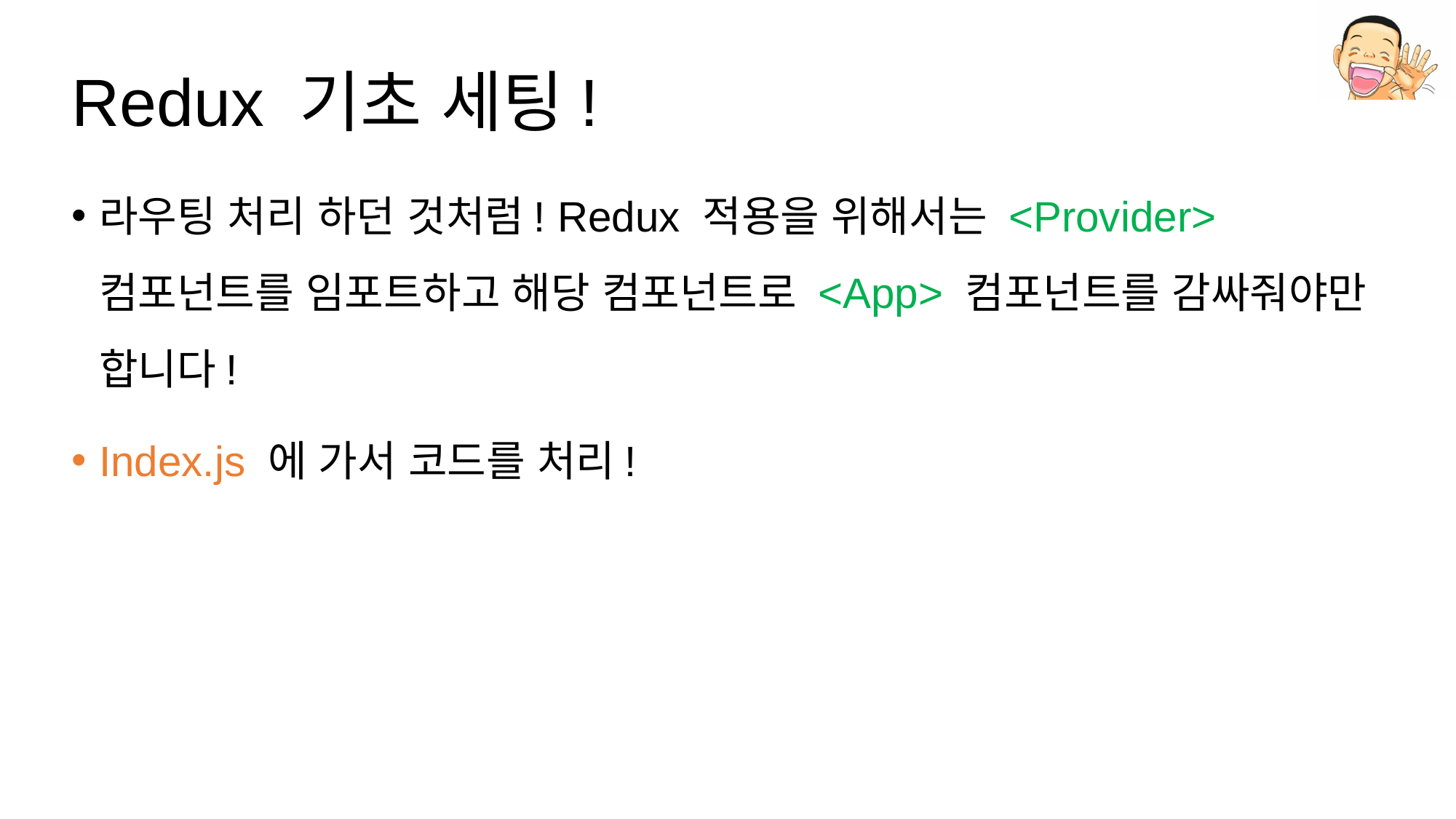

# Redux 기초 세팅!
라우팅 처리 하던 것처럼! Redux 적용을 위해서는 <Provider> 컴포넌트를 임포트하고 해당 컴포넌트로 <App> 컴포넌트를 감싸줘야만 합니다!
Index.js 에 가서 코드를 처리!